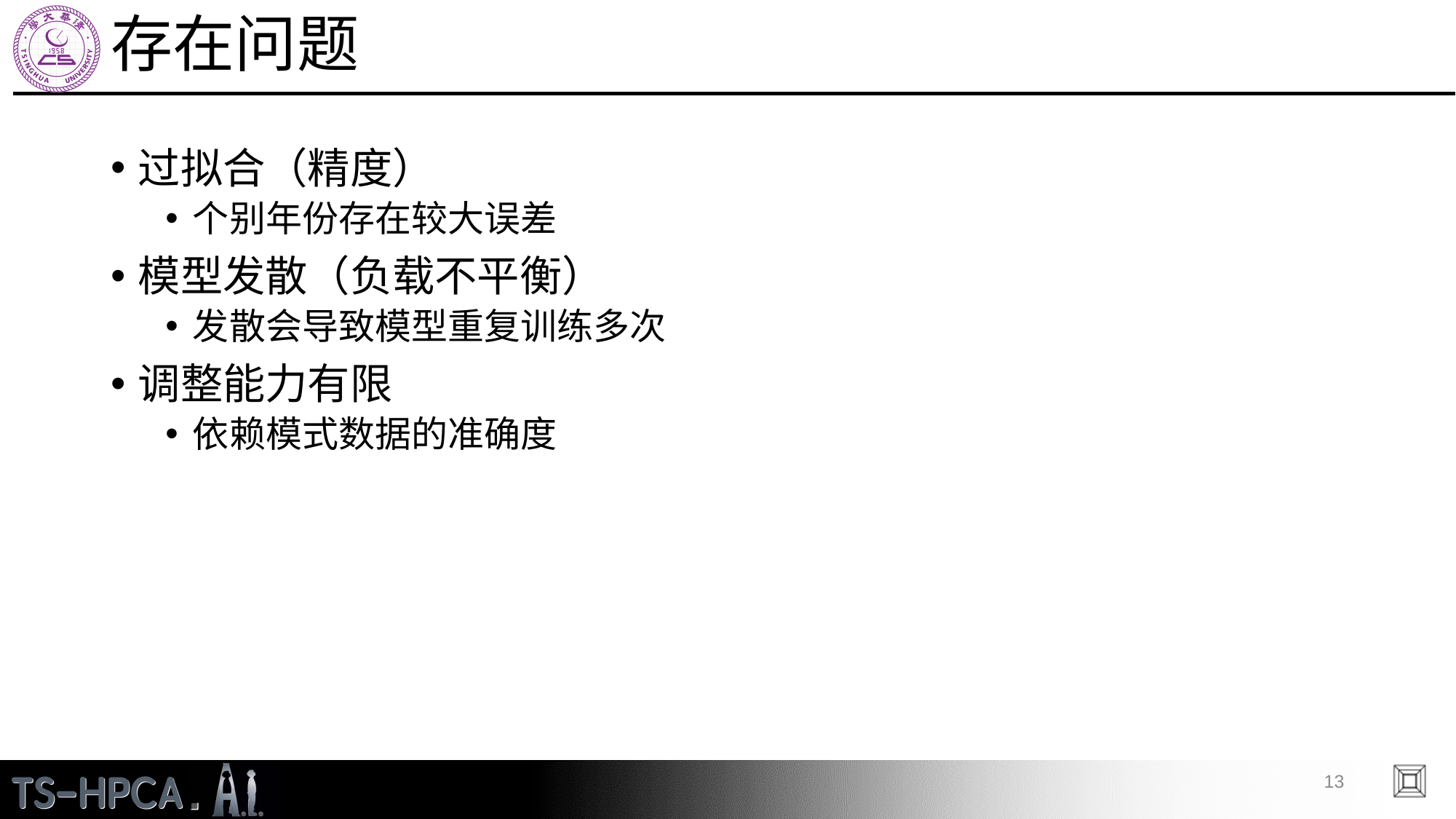

# 存在问题
过拟合（精度）
个别年份存在较大误差
模型发散（负载不平衡）
发散会导致模型重复训练多次
调整能力有限
依赖模式数据的准确度
13